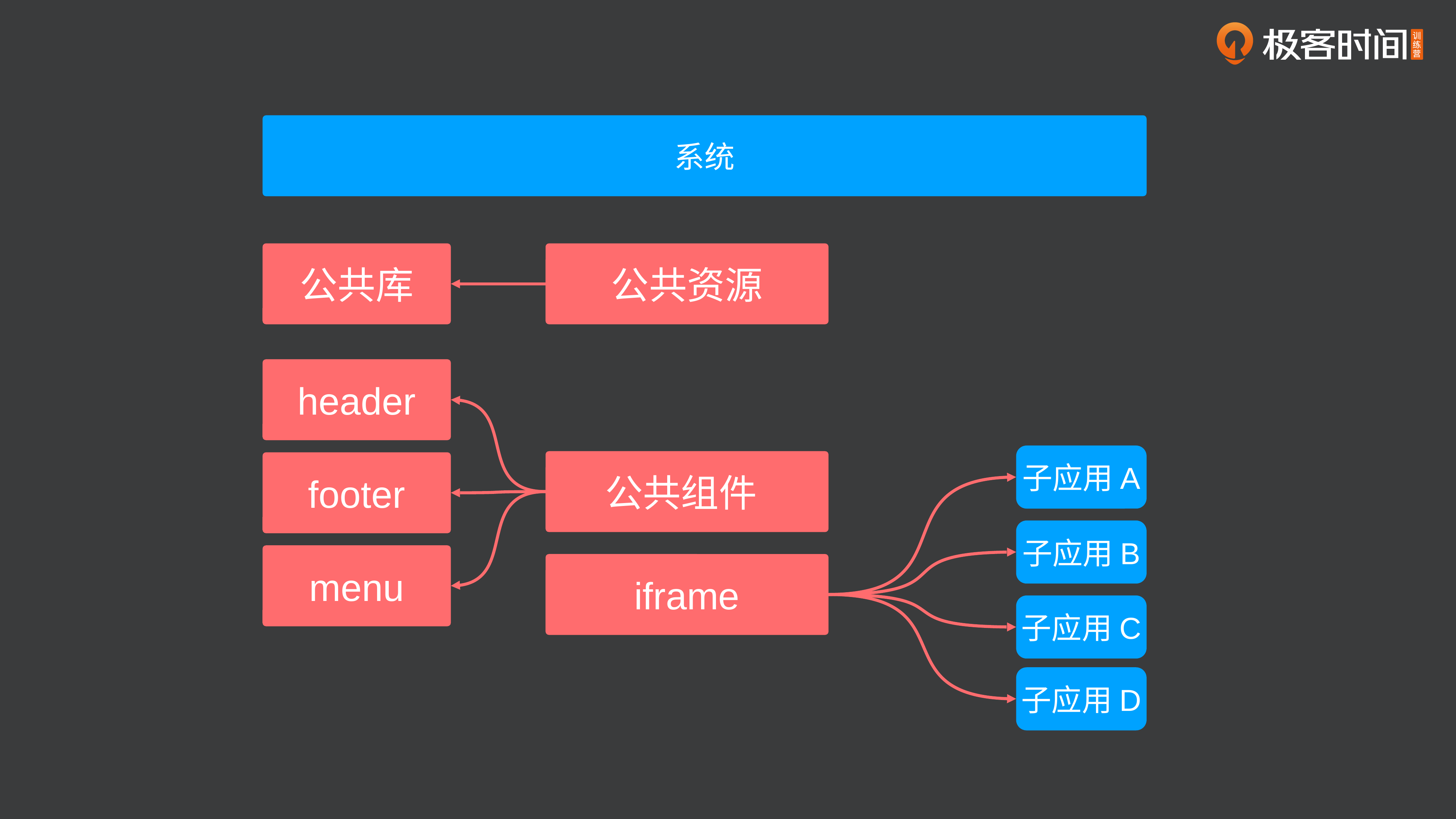

系统
公共库
公共资源
header
子应用A
公共组件
footer
子应用B
menu
iframe
子应用C
子应用D